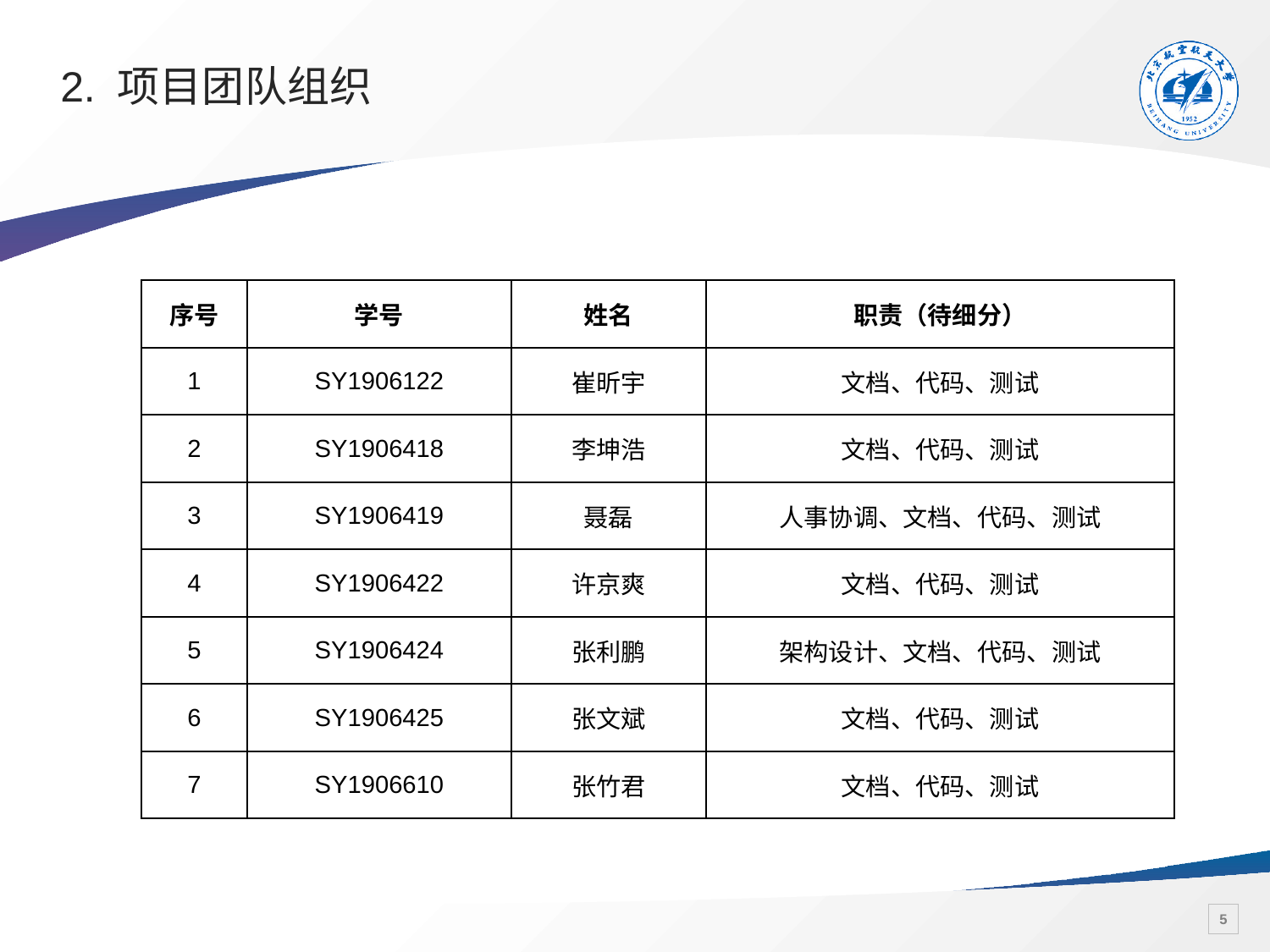

# 2. 项目团队组织
| 序号 | 学号 | 姓名 | 职责（待细分） |
| --- | --- | --- | --- |
| 1 | SY1906122 | 崔昕宇 | 文档、代码、测试 |
| 2 | SY1906418 | 李坤浩 | 文档、代码、测试 |
| 3 | SY1906419 | 聂磊 | 人事协调、文档、代码、测试 |
| 4 | SY1906422 | 许京爽 | 文档、代码、测试 |
| 5 | SY1906424 | 张利鹏 | 架构设计、文档、代码、测试 |
| 6 | SY1906425 | 张文斌 | 文档、代码、测试 |
| 7 | SY1906610 | 张竹君 | 文档、代码、测试 |